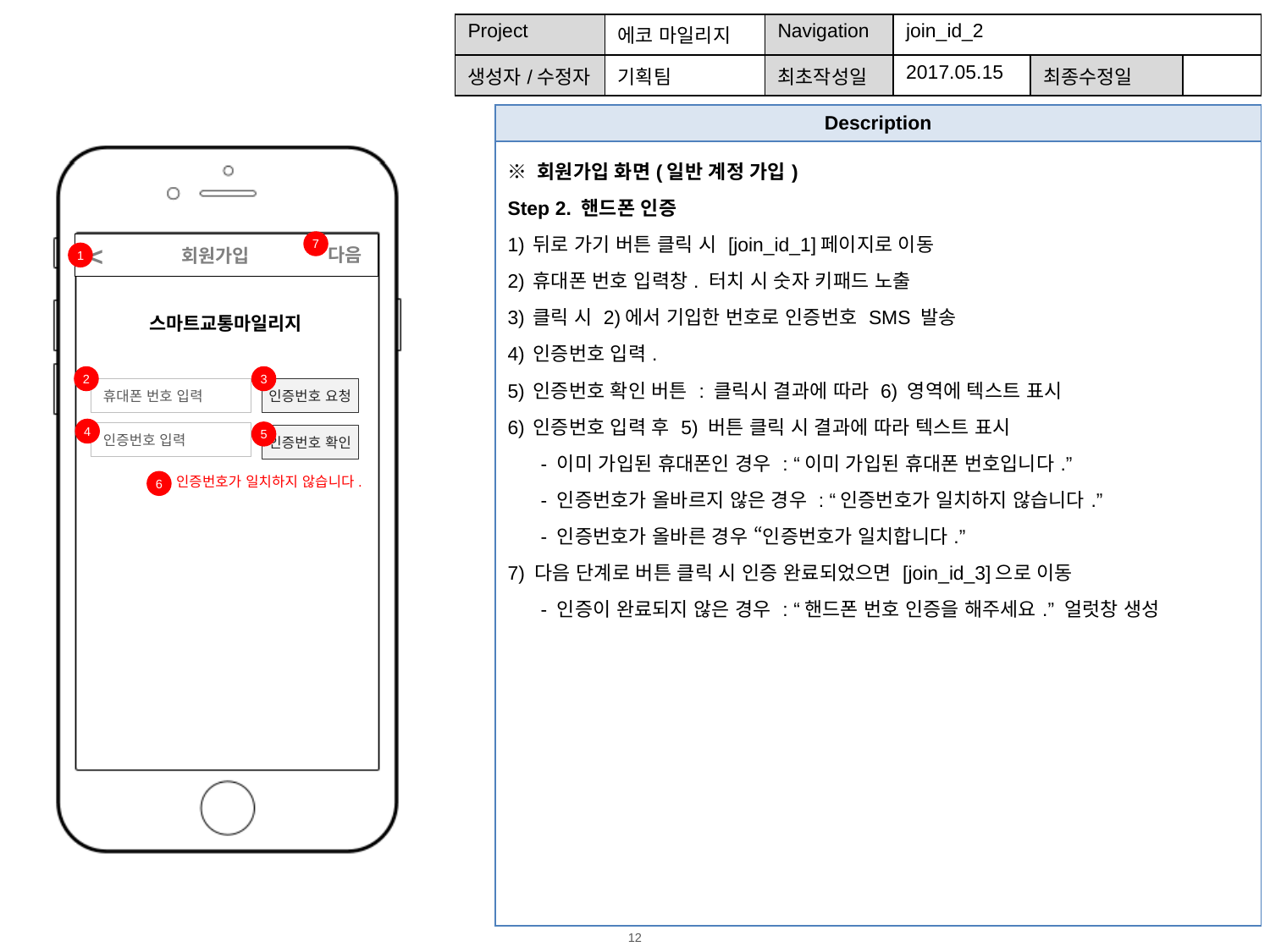

| Project | 에코 마일리지 | Navigation | join\_id\_2 |  |  |
| --- | --- | --- | --- | --- | --- |
| 생성자/수정자 | 기획팀 | 최초작성일 | 2017.05.15 | 최종수정일 |  |
| Description |
| --- |
| ※ 회원가입 화면(일반 계정 가입) Step 2. 핸드폰 인증 뒤로 가기 버튼 클릭 시 [join\_id\_1]페이지로 이동 휴대폰 번호 입력창. 터치 시 숫자 키패드 노출 클릭 시 2)에서 기입한 번호로 인증번호 SMS 발송 인증번호 입력. 인증번호 확인 버튼 : 클릭시 결과에 따라 6) 영역에 텍스트 표시 인증번호 입력 후 5) 버튼 클릭 시 결과에 따라 텍스트 표시 - 이미 가입된 휴대폰인 경우 : “이미 가입된 휴대폰 번호입니다.” - 인증번호가 올바르지 않은 경우 : “인증번호가 일치하지 않습니다.” - 인증번호가 올바른 경우 “인증번호가 일치합니다.” 7) 다음 단계로 버튼 클릭 시 인증 완료되었으면 [join\_id\_3]으로 이동 - 인증이 완료되지 않은 경우 : “핸드폰 번호 인증을 해주세요.” 얼럿창 생성 |

7
                  회원가입
<
다음
1
스마트교통마일리지
3
2
인증번호 요청
휴대폰 번호 입력
4
5
인증번호 입력
인증번호 확인
인증번호가 일치하지 않습니다.
6